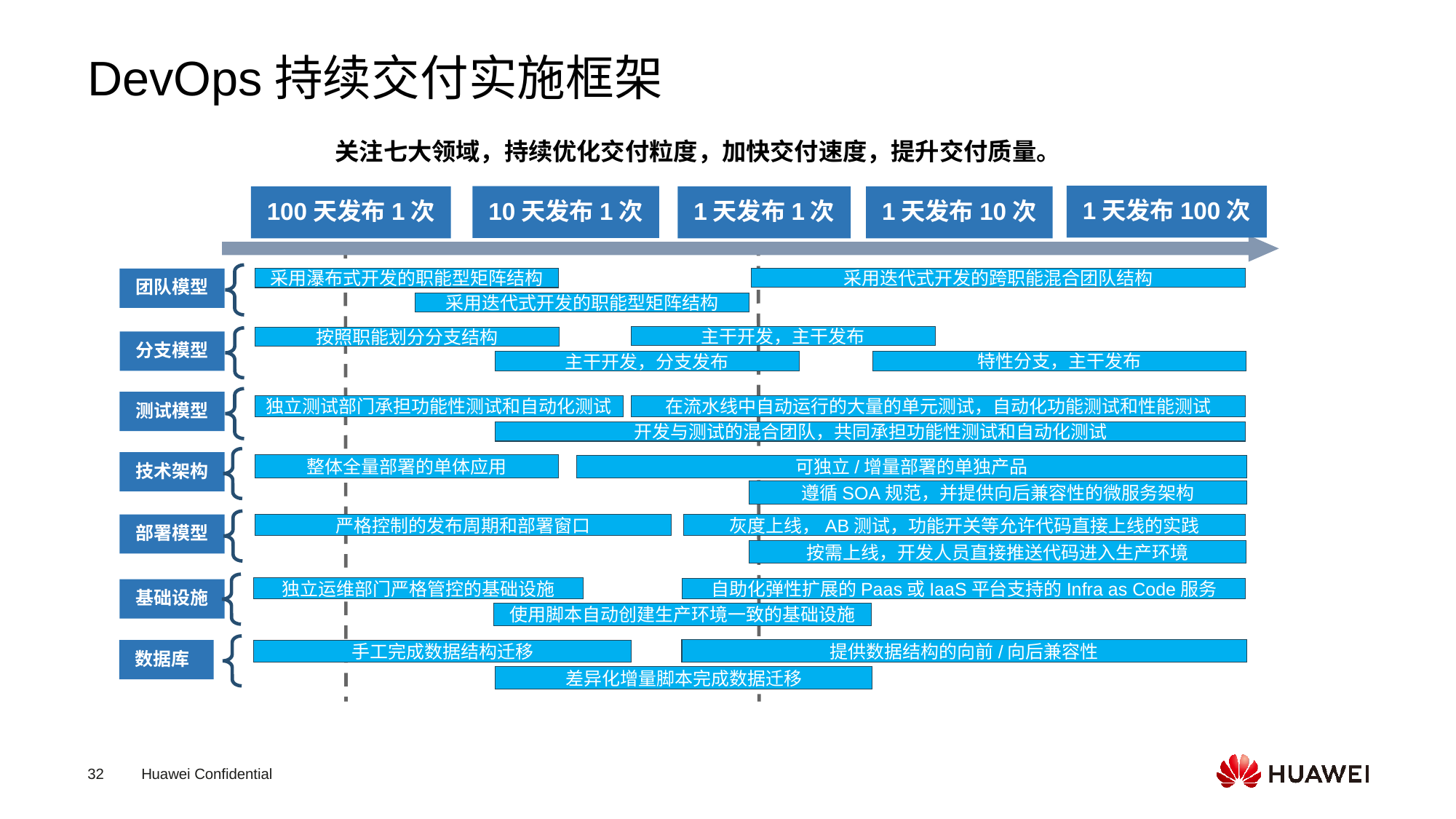

# DevOps持续交付实施框架
关注七大领域，持续优化交付粒度，加快交付速度，提升交付质量。
1天发布100次
10天发布1次
100天发布1次
1天发布1次
1天发布10次

采用迭代式开发的跨职能混合团队结构
采用瀑布式开发的职能型矩阵结构
团队模型
采用迭代式开发的职能型矩阵结构
主干开发，主干发布
按照职能划分分支结构

分支模型
特性分支，主干发布
主干开发，分支发布

测试模型
在流水线中自动运行的大量的单元测试，自动化功能测试和性能测试
独立测试部门承担功能性测试和自动化测试
开发与测试的混合团队，共同承担功能性测试和自动化测试

技术架构
整体全量部署的单体应用
可独立/增量部署的单独产品
遵循SOA规范，并提供向后兼容性的微服务架构

灰度上线，AB测试，功能开关等允许代码直接上线的实践
部署模型
严格控制的发布周期和部署窗口
按需上线，开发人员直接推送代码进入生产环境

独立运维部门严格管控的基础设施
自助化弹性扩展的Paas或IaaS平台支持的Infra as Code服务
基础设施
使用脚本自动创建生产环境一致的基础设施

提供数据结构的向前/向后兼容性
数据库
手工完成数据结构迁移
差异化增量脚本完成数据迁移